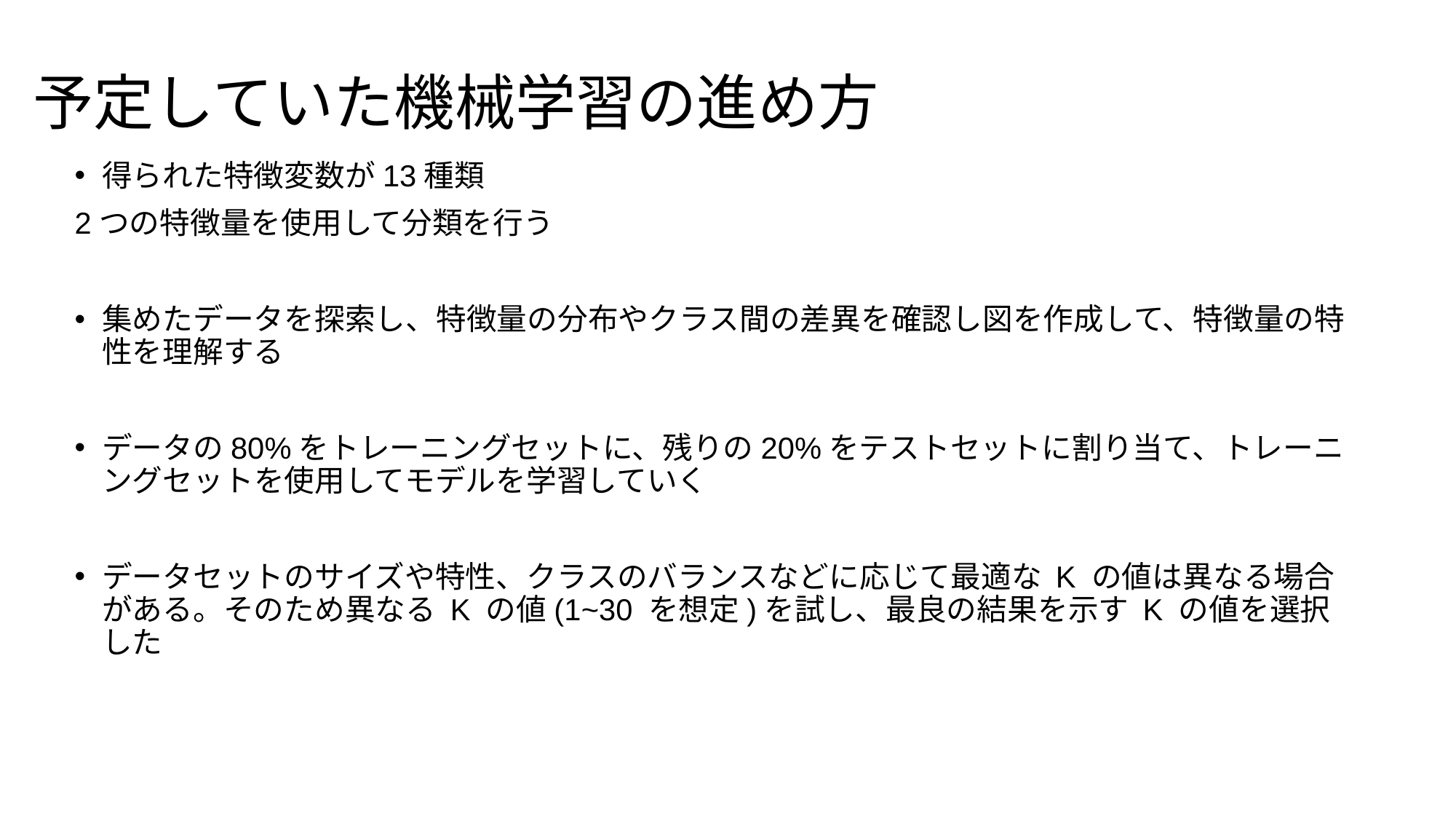

# 予定していた機械学習の進め方
得られた特徴変数が13種類
2つの特徴量を使用して分類を行う

集めたデータを探索し、特徴量の分布やクラス間の差異を確認し図を作成して、特徴量の特性を理解する

データの80%をトレーニングセットに、残りの20%をテストセットに割り当て、トレーニングセットを使用してモデルを学習していく

データセットのサイズや特性、クラスのバランスなどに応じて最適な K の値は異なる場合がある。そのため異なる K の値(1~30 を想定)を試し、最良の結果を示す K の値を選択した